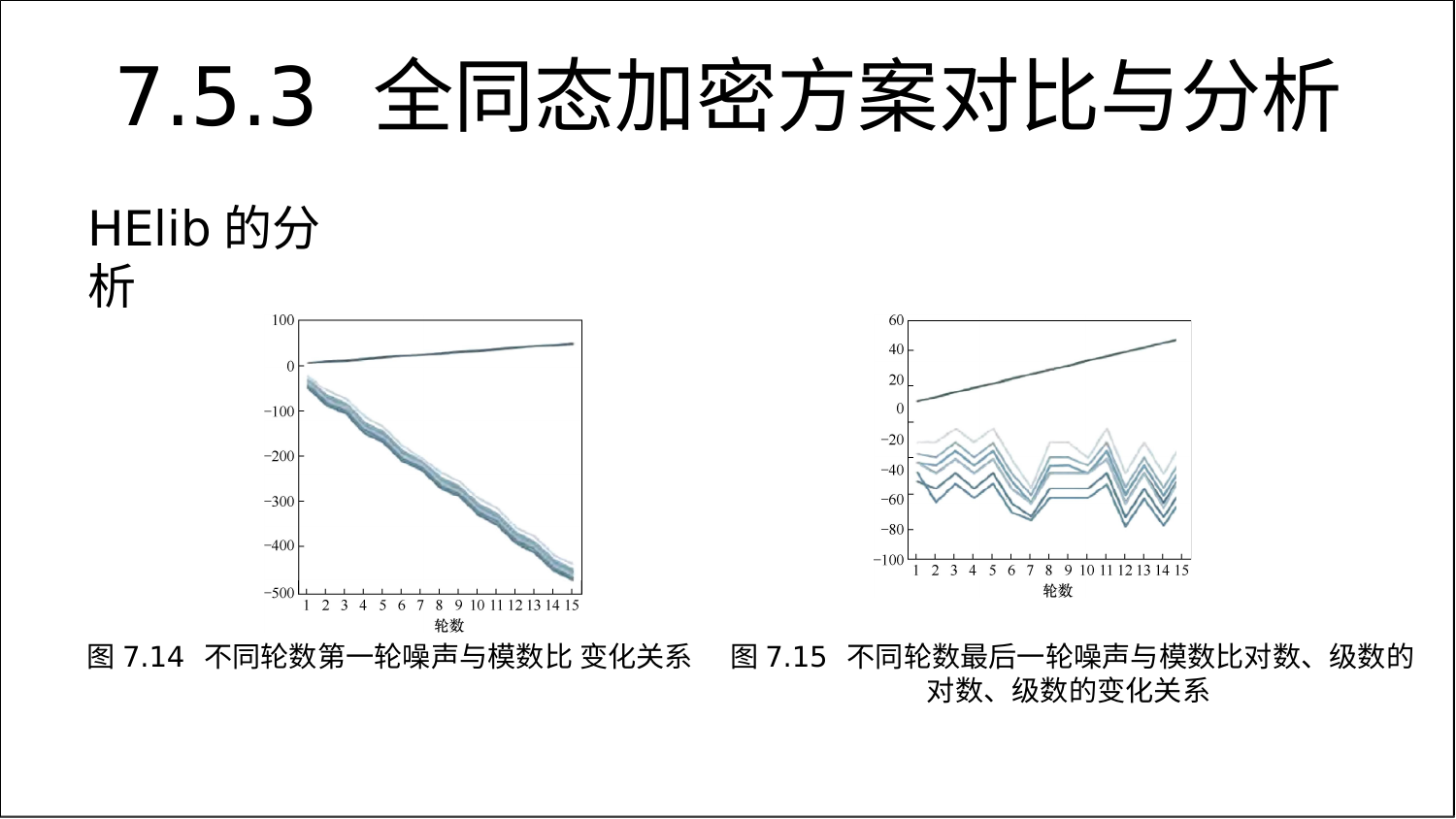

# 7.5.3	全同态加密方案对比与分析
HElib的分析

图7.14 不同轮数第一轮噪声与模数比 变化关系
图7.15 不同轮数最后一轮噪声与模数比对数、级数的 对数、级数的变化关系